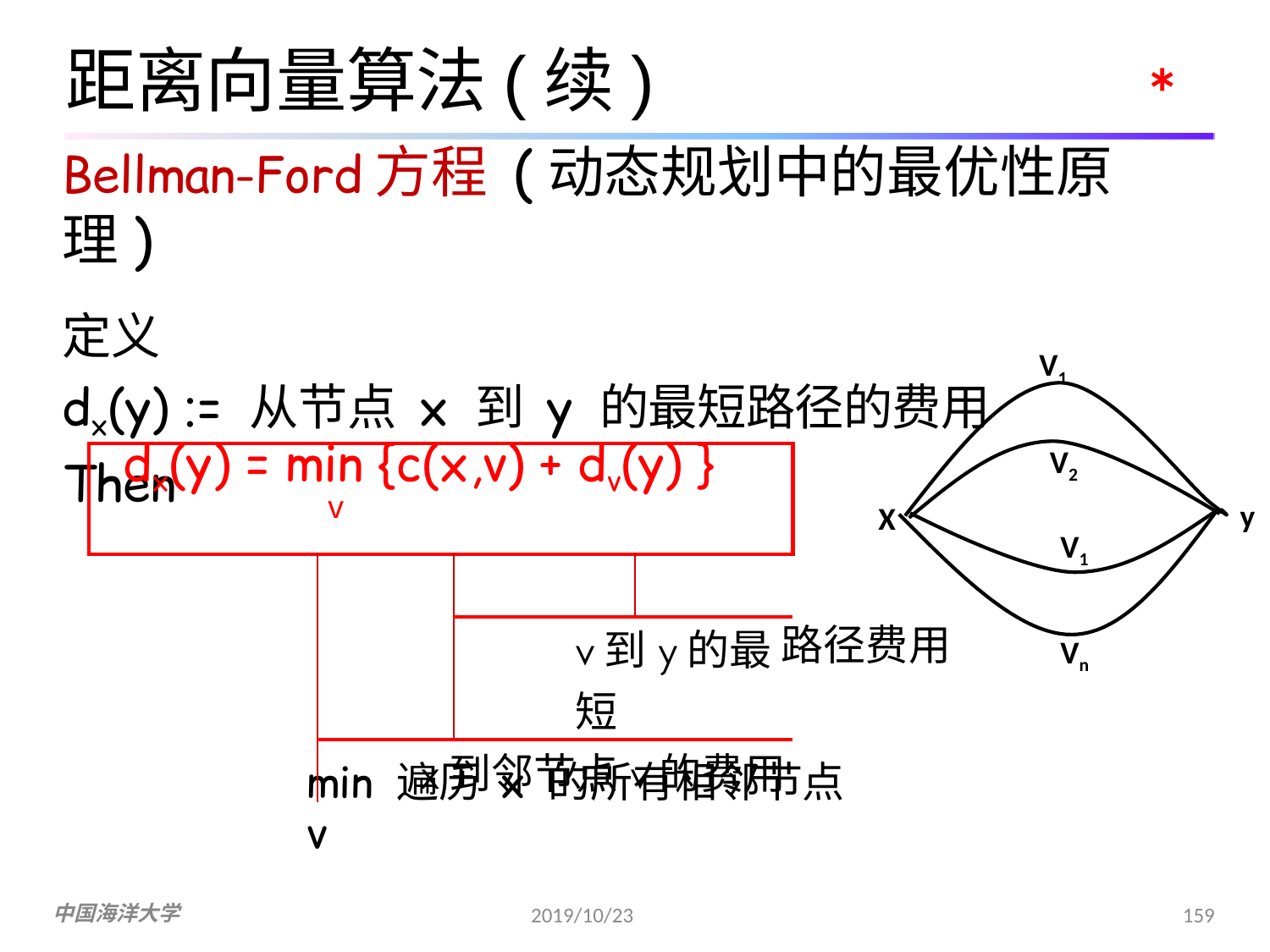

# 距离向量算法(续)
*
Bellman-Ford方程 (动态规划中的最优性原理)

定义

dx(y) := 从节点 x 到 y 的最短路径的费用

Then
V1

V2

| dx(y) = min {c(x,v) + dv(y) } v |  |  |  |
| --- | --- | --- | --- |
|  |  |  |  |
|  |  | v到y的最短 |  |
|  | x到邻节点v的费用 |  |  |
y
X

V1
路径费用
Vn
min 遍历 x 的所有相邻节点 v